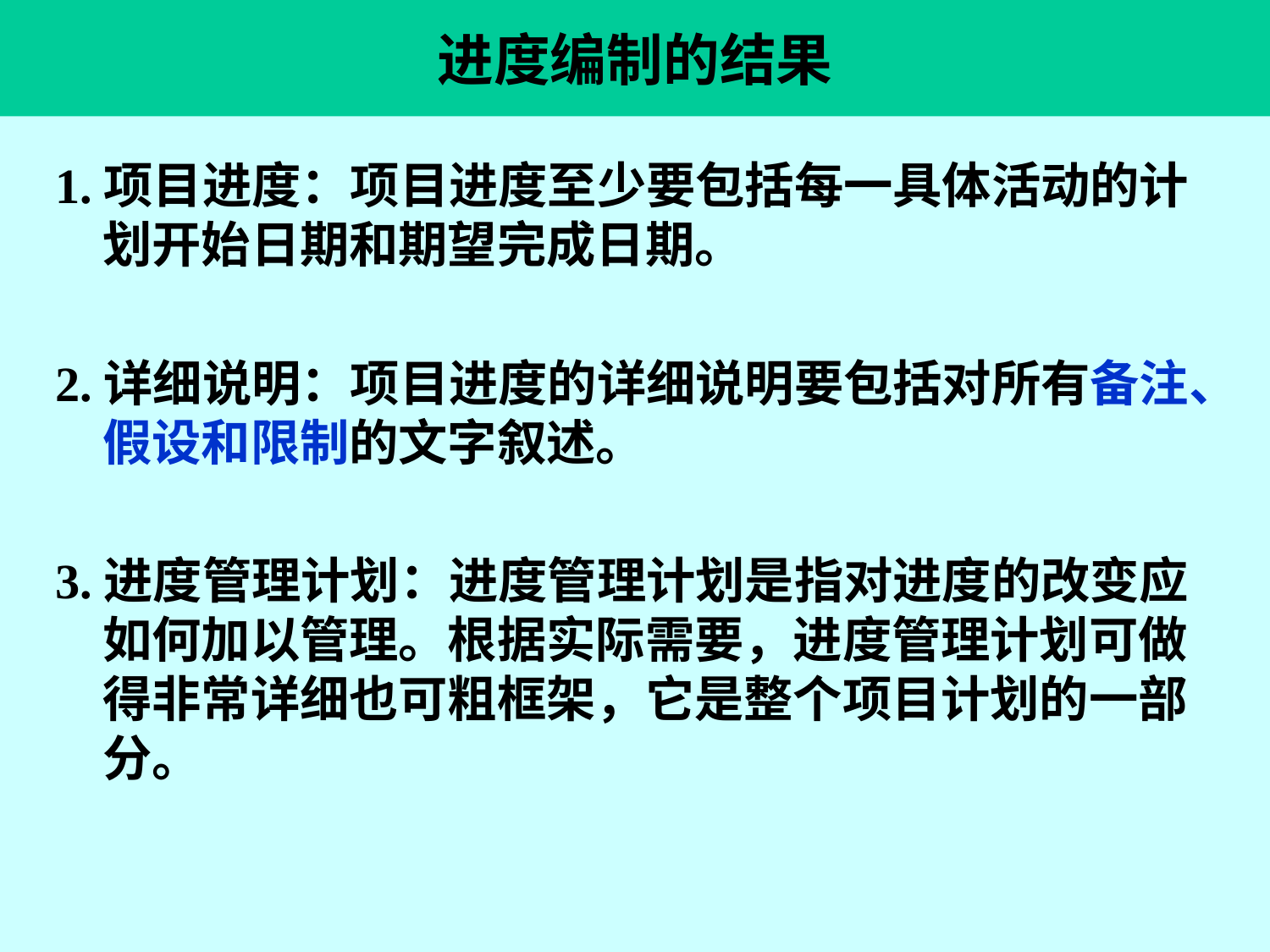

# 进度编制的结果
1.项目进度：项目进度至少要包括每一具体活动的计划开始日期和期望完成日期。

2.详细说明：项目进度的详细说明要包括对所有备注、假设和限制的文字叙述。

3.进度管理计划：进度管理计划是指对进度的改变应如何加以管理。根据实际需要，进度管理计划可做得非常详细也可粗框架，它是整个项目计划的一部分。